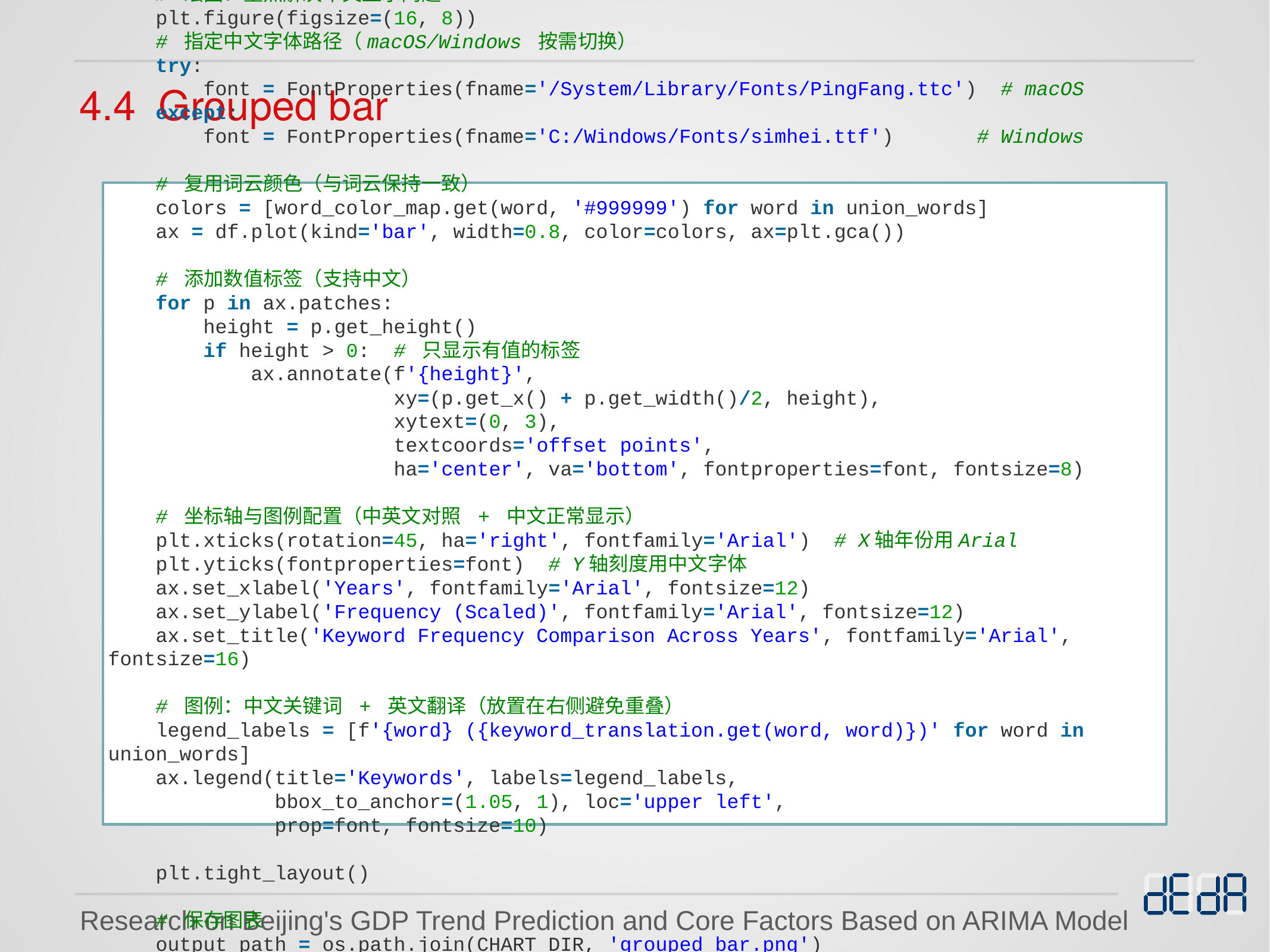

22
4.4  Grouped bar
    # 绘图：重点解决中文显示问题
    plt.figure(figsize=(16, 8))
    # 指定中文字体路径（macOS/Windows 按需切换）
    try:
        font = FontProperties(fname='/System/Library/Fonts/PingFang.ttc')  # macOS
    except:
        font = FontProperties(fname='C:/Windows/Fonts/simhei.ttf')       # Windows

    # 复用词云颜色（与词云保持一致）
    colors = [word_color_map.get(word, '#999999') for word in union_words]
    ax = df.plot(kind='bar', width=0.8, color=colors, ax=plt.gca())

    # 添加数值标签（支持中文）
    for p in ax.patches:
        height = p.get_height()
        if height > 0:  # 只显示有值的标签
            ax.annotate(f'{height}',
                        xy=(p.get_x() + p.get_width()/2, height),
                        xytext=(0, 3),
                        textcoords='offset points',
                        ha='center', va='bottom', fontproperties=font, fontsize=8)

    # 坐标轴与图例配置（中英文对照 + 中文正常显示）
    plt.xticks(rotation=45, ha='right', fontfamily='Arial')  # X轴年份用Arial
    plt.yticks(fontproperties=font)  # Y轴刻度用中文字体
    ax.set_xlabel('Years', fontfamily='Arial', fontsize=12)
    ax.set_ylabel('Frequency (Scaled)', fontfamily='Arial', fontsize=12)
    ax.set_title('Keyword Frequency Comparison Across Years', fontfamily='Arial', fontsize=16)

    # 图例：中文关键词 + 英文翻译（放置在右侧避免重叠）
    legend_labels = [f'{word} ({keyword_translation.get(word, word)})' for word in union_words]
    ax.legend(title='Keywords', labels=legend_labels,
              bbox_to_anchor=(1.05, 1), loc='upper left',
              prop=font, fontsize=10)

    plt.tight_layout()

    # 保存图表
    output_path = os.path.join(CHART_DIR, 'grouped_bar.png')
    plt.savefig(output_path, dpi=300, bbox_inches='tight')
    plt.close()
    print(f"✅ 生成汇总柱状图：{output_path}")